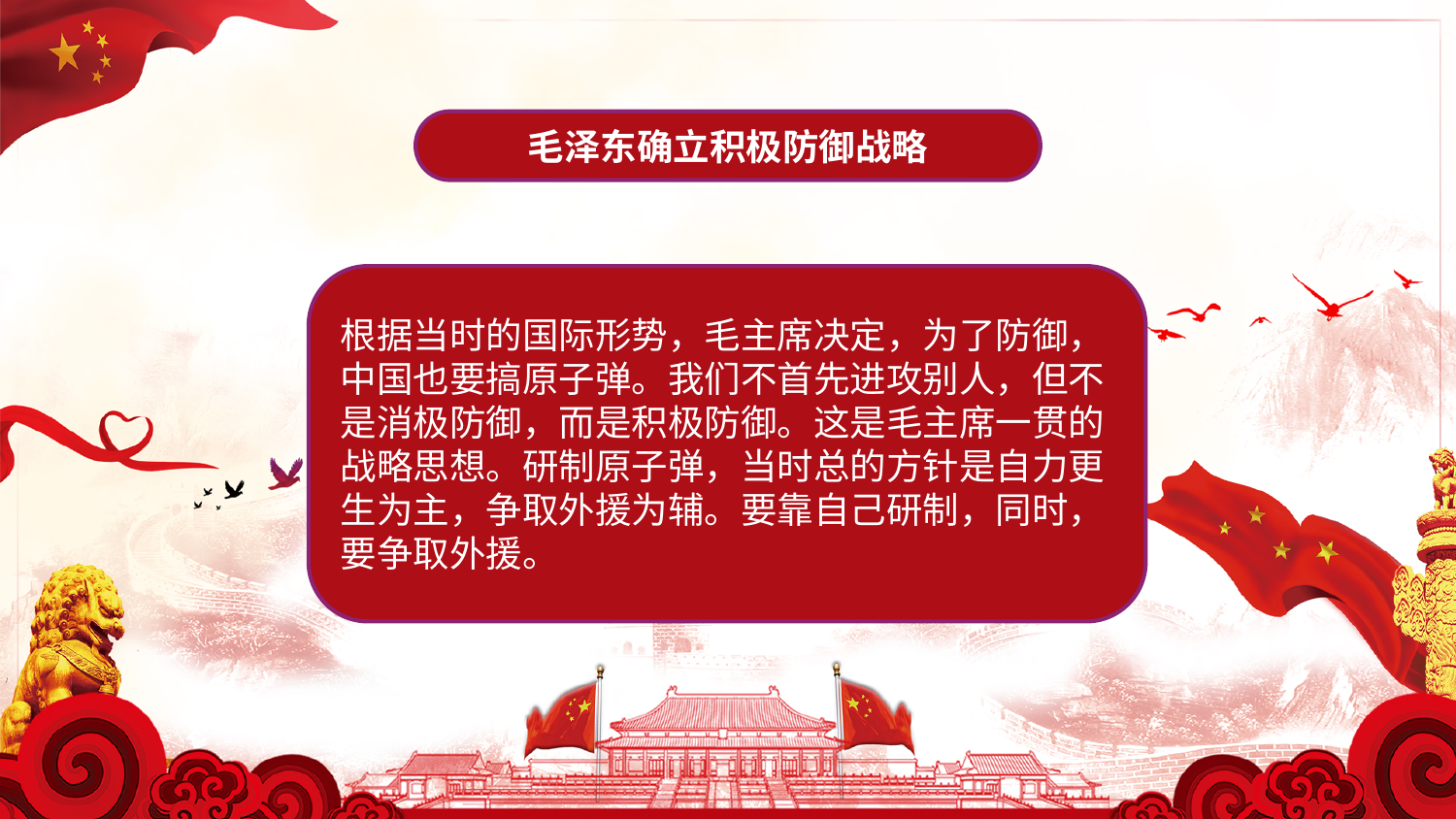

毛泽东确立积极防御战略
根据当时的国际形势，毛主席决定，为了防御，中国也要搞原子弹。我们不首先进攻别人，但不是消极防御，而是积极防御。这是毛主席一贯的战略思想。研制原子弹，当时总的方针是自力更生为主，争取外援为辅。要靠自己研制，同时，要争取外援。